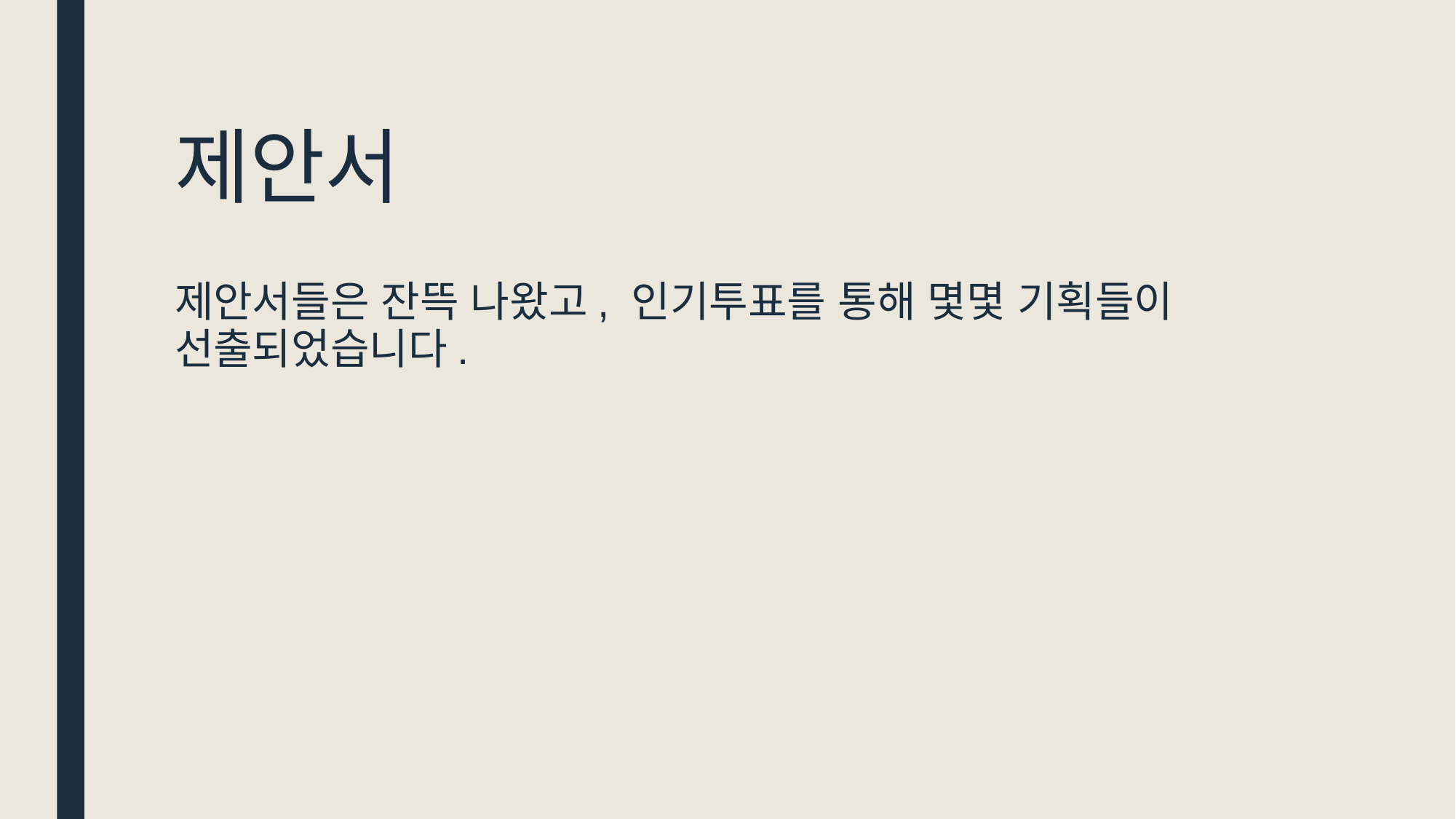

# 제안서
제안서들은 잔뜩 나왔고, 인기투표를 통해 몇몇 기획들이 선출되었습니다.